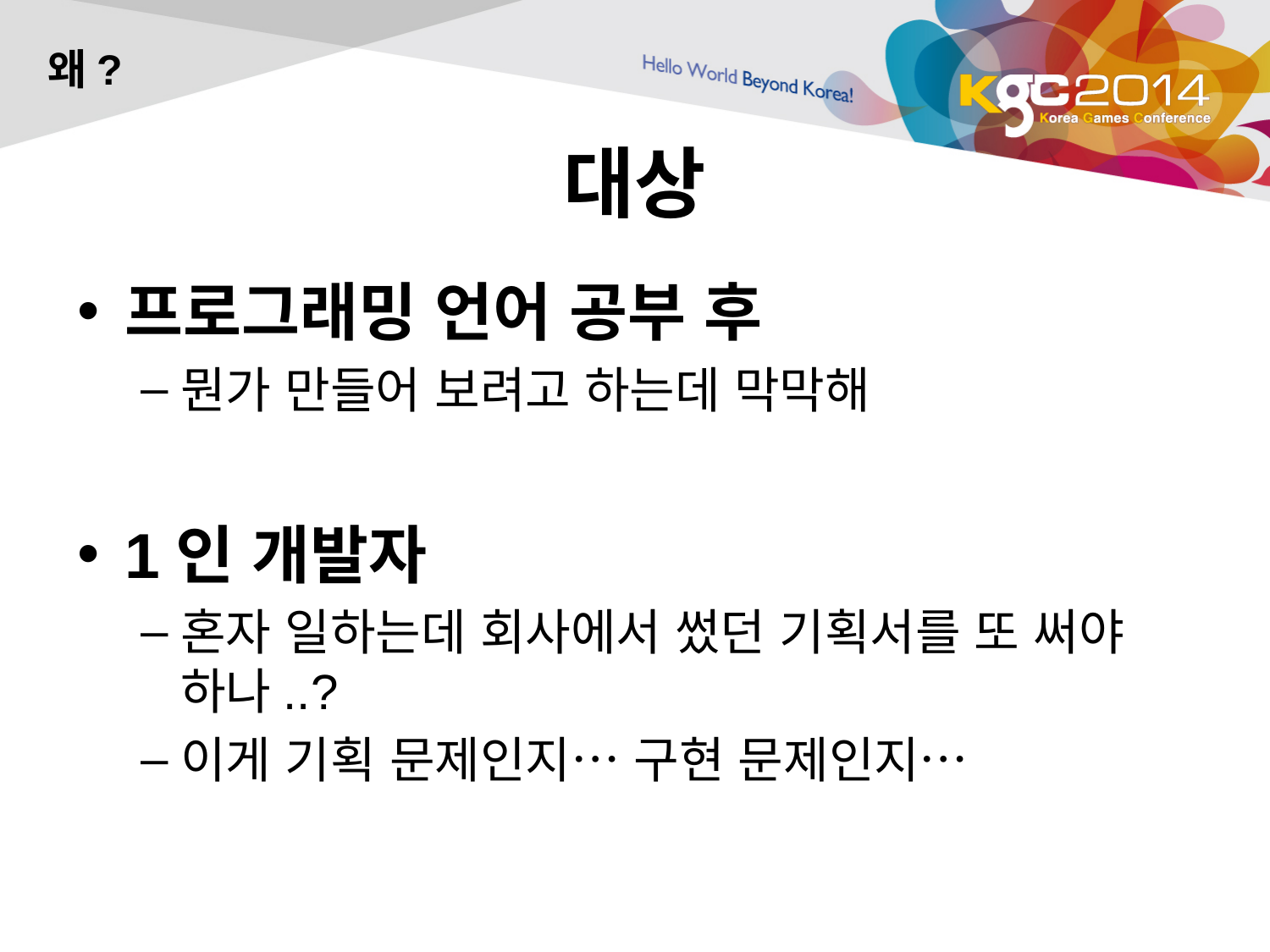

왜?
# 대상
프로그래밍 언어 공부 후
뭔가 만들어 보려고 하는데 막막해

1인 개발자
혼자 일하는데 회사에서 썼던 기획서를 또 써야 하나..?
이게 기획 문제인지… 구현 문제인지…